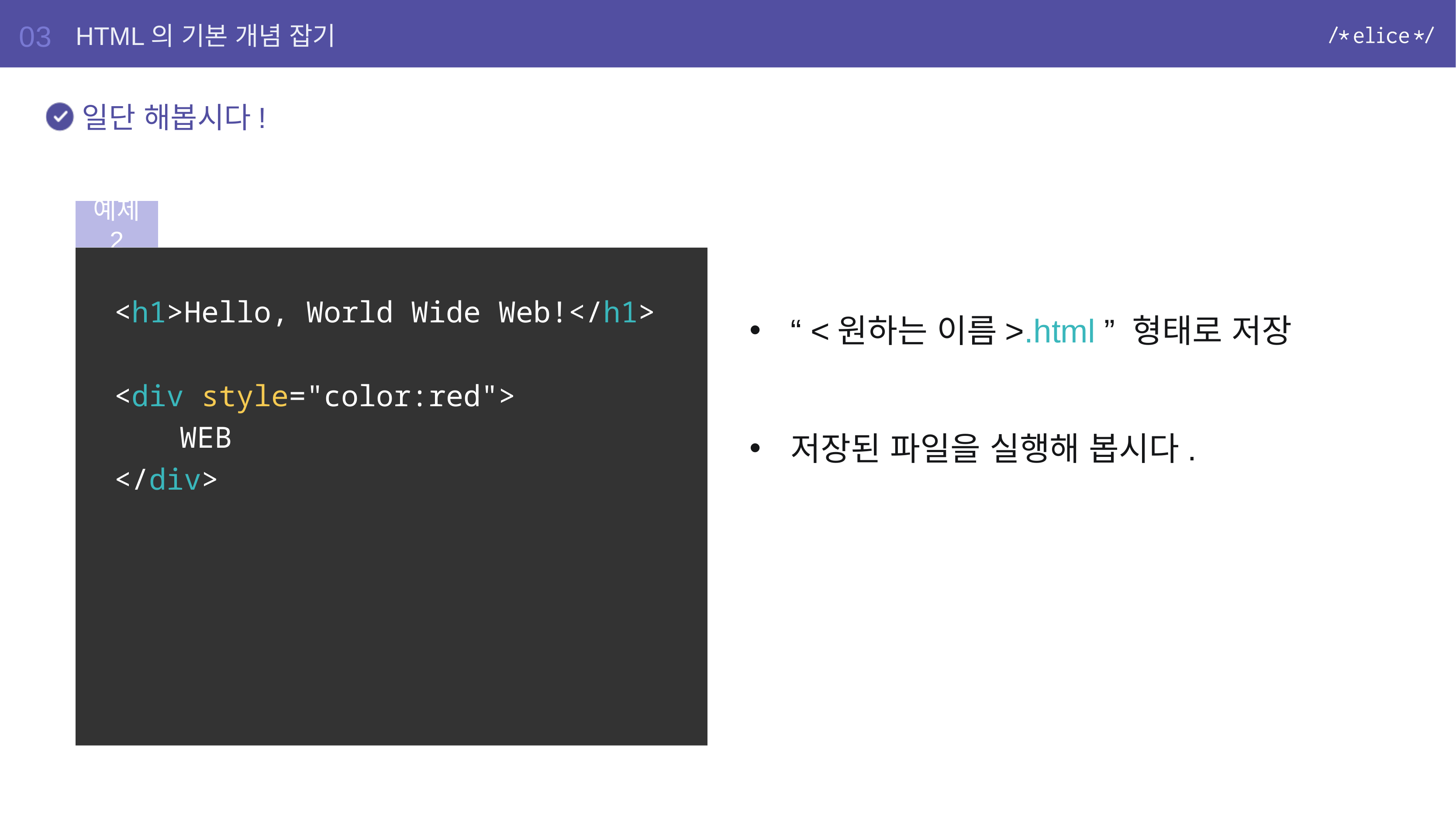

03
HTML의 기본 개념 잡기
일단 해봅시다!
예제 2
<h1>Hello, World Wide Web!</h1>

<div style="color:red">
	WEB
</div>

“ <원하는 이름>.html ” 형태로 저장

저장된 파일을 실행해 봅시다.